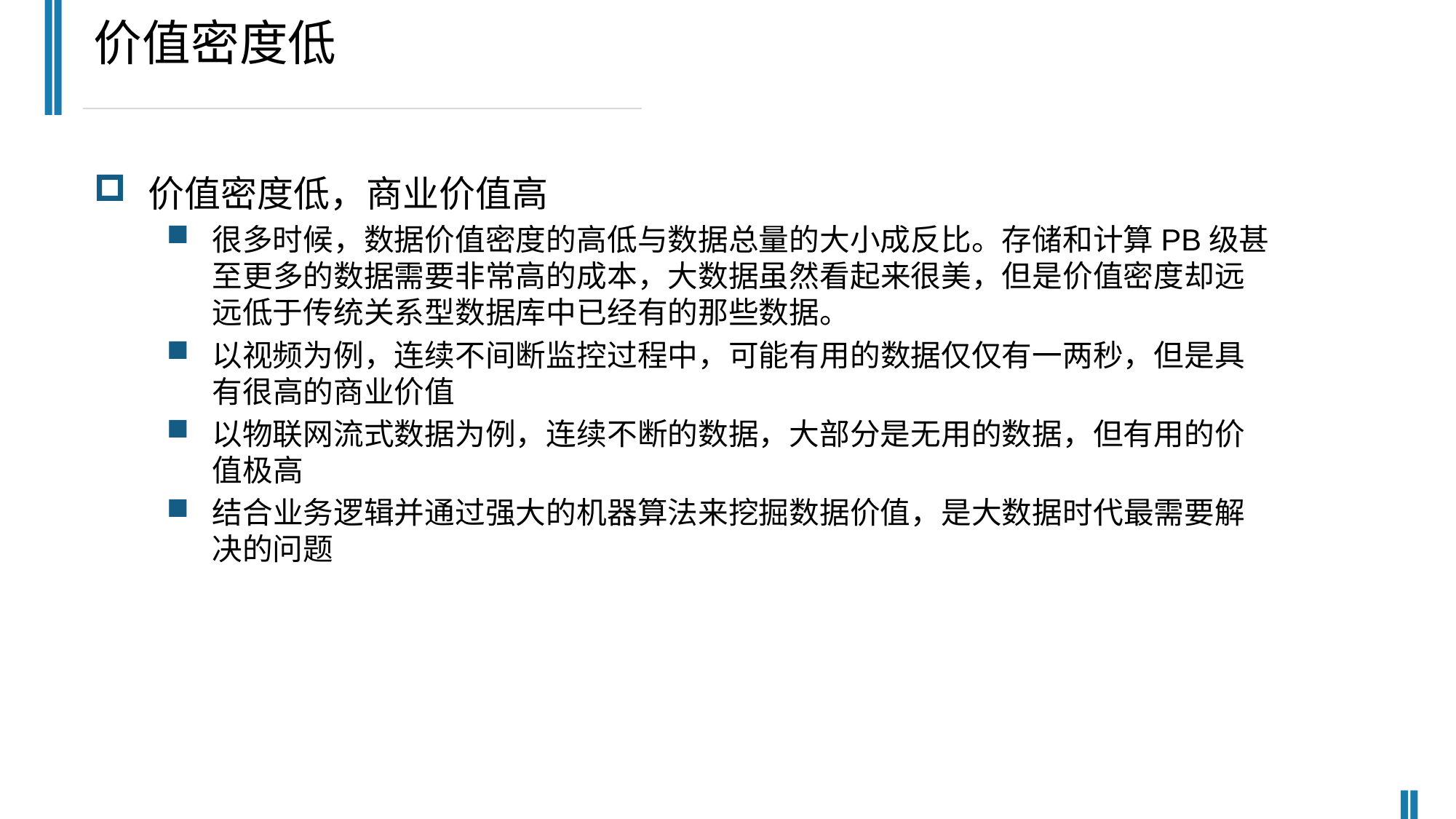

价值密度低

价值密度低，商业价值高
很多时候，数据价值密度的高低与数据总量的大小成反比。存储和计算PB级甚至更多的数据需要非常高的成本，大数据虽然看起来很美，但是价值密度却远远低于传统关系型数据库中已经有的那些数据。
以视频为例，连续不间断监控过程中，可能有用的数据仅仅有一两秒，但是具有很高的商业价值
以物联网流式数据为例，连续不断的数据，大部分是无用的数据，但有用的价值极高
结合业务逻辑并通过强大的机器算法来挖掘数据价值，是大数据时代最需要解决的问题